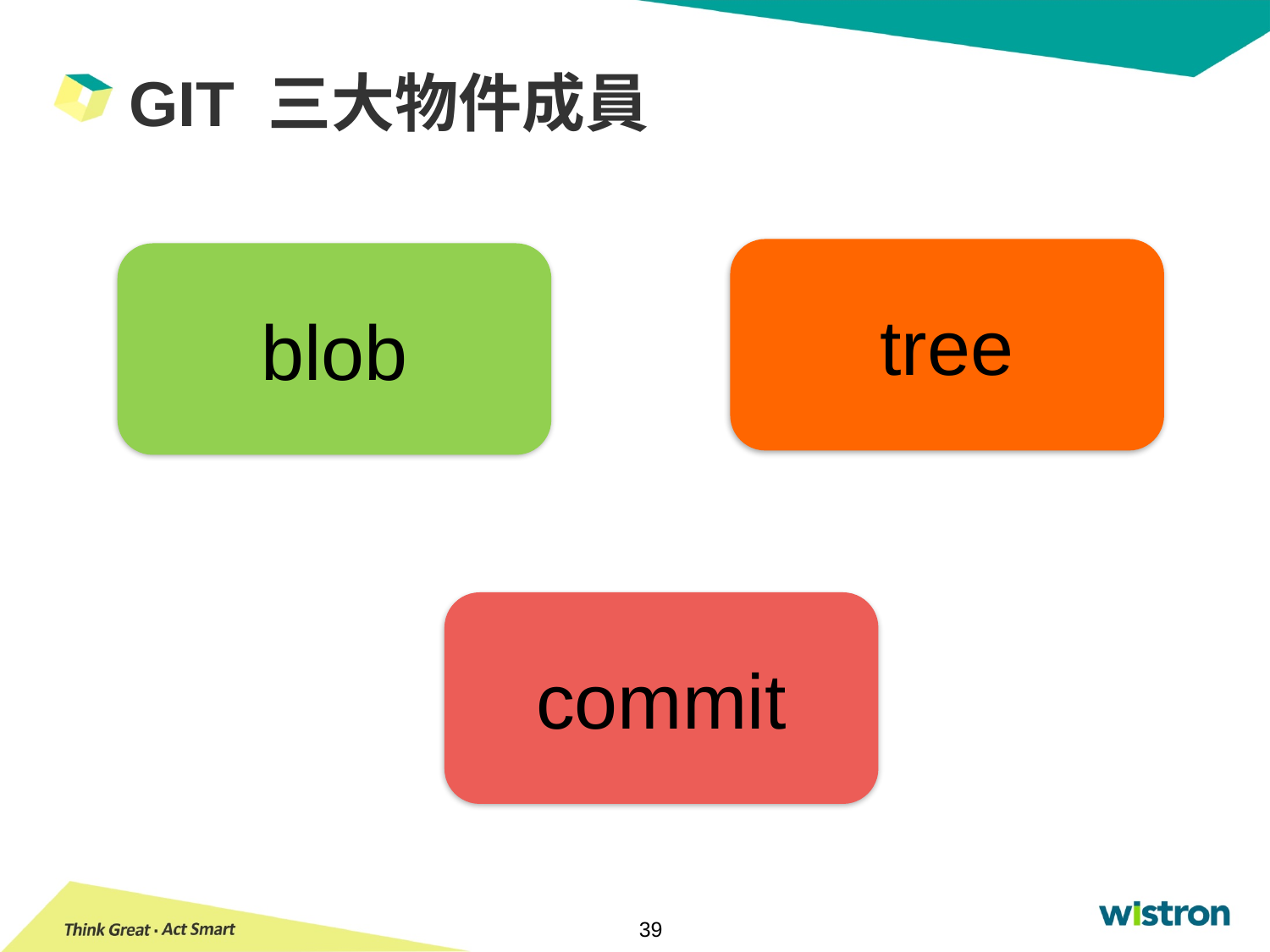

# GIT 三大物件成員
tree
blob
commit
39